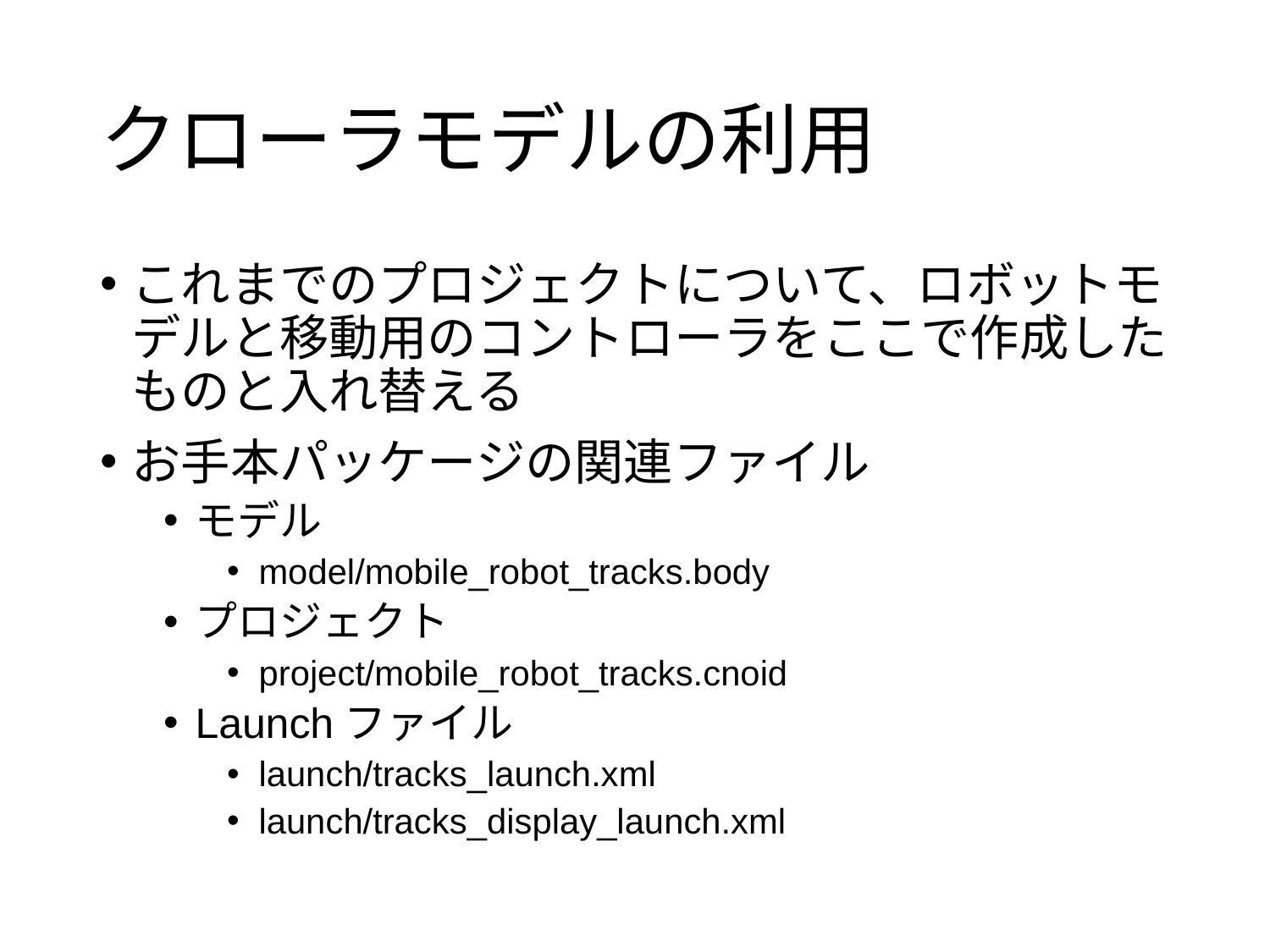

# クローラモデルの利用
これまでのプロジェクトについて、ロボットモデルと移動用のコントローラをここで作成したものと入れ替える
お手本パッケージの関連ファイル
モデル
model/mobile_robot_tracks.body
プロジェクト
project/mobile_robot_tracks.cnoid
Launchファイル
launch/tracks_launch.xml
launch/tracks_display_launch.xml